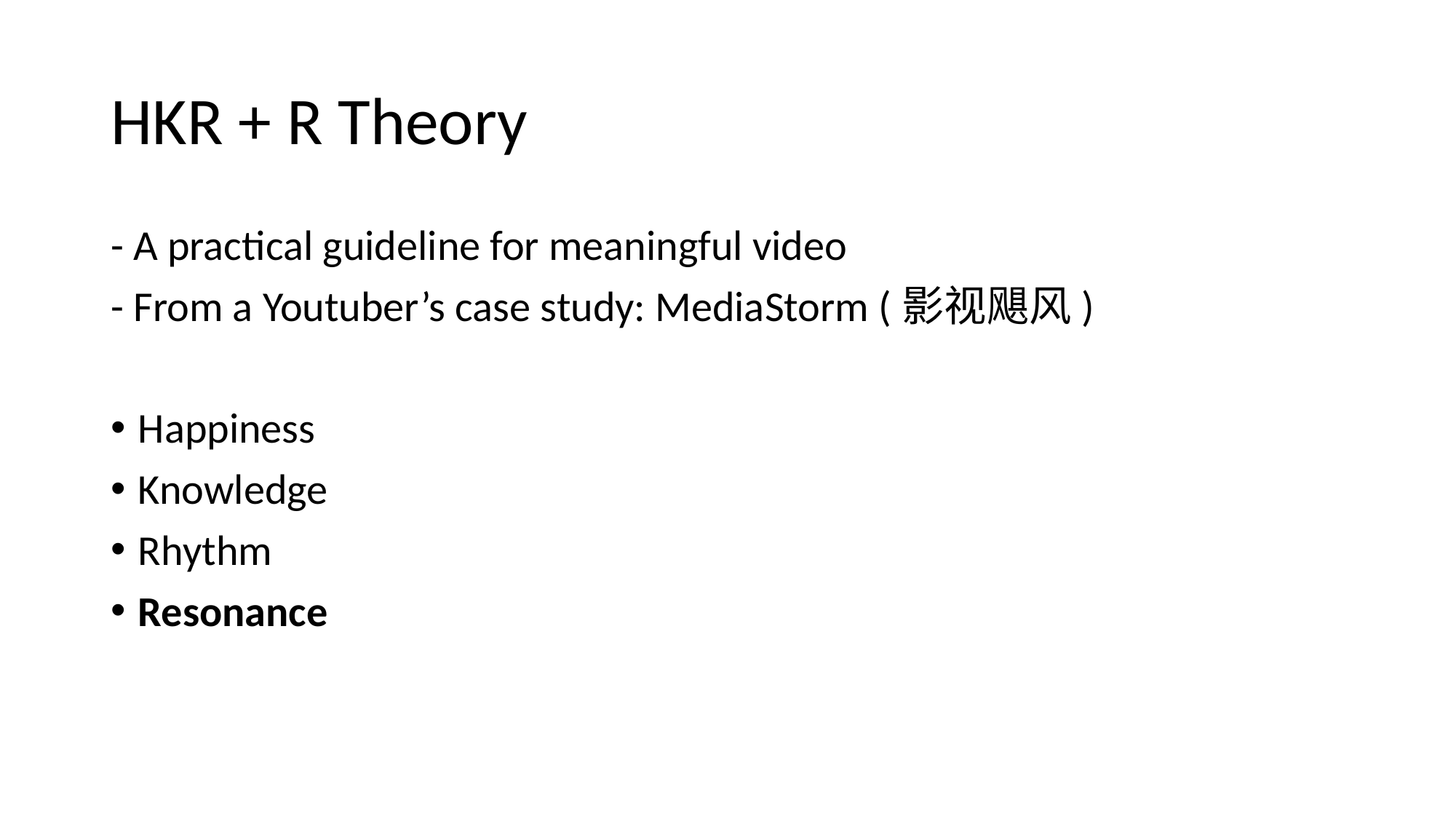

# HKR + R Theory
- A practical guideline for meaningful video
- From a Youtuber’s case study: MediaStorm (影视飓风)

Happiness
Knowledge
Rhythm
Resonance